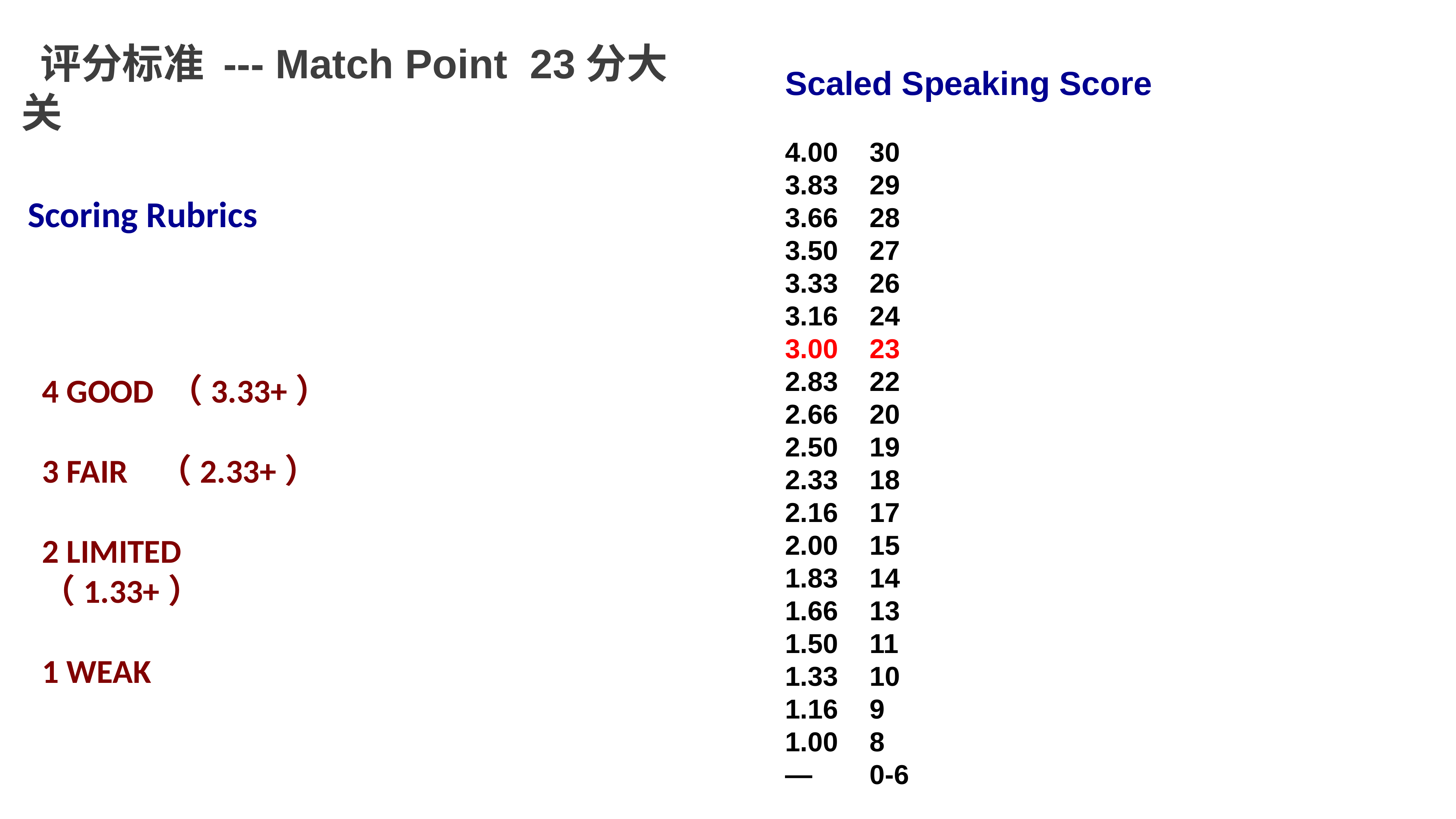

评分标准 --- Match Point  23分大关
Scaled Speaking Score

4.00	    30
3.83	    29
3.66	    28
3.50	    27
3.33	    26
3.16	    24
3.00	    23
2.83	    22
2.66	    20
2.50	    19
2.33	    18
2.16	    17
2.00	    15
1.83	    14
1.66	    13
1.50	    11
1.33	    10
1.16	    9
1.00	    8
—	    0-6
Scoring Rubrics
4 GOOD （3.33+）

3 FAIR   （2.33+）

2 LIMITED    （1.33+）

1 WEAK